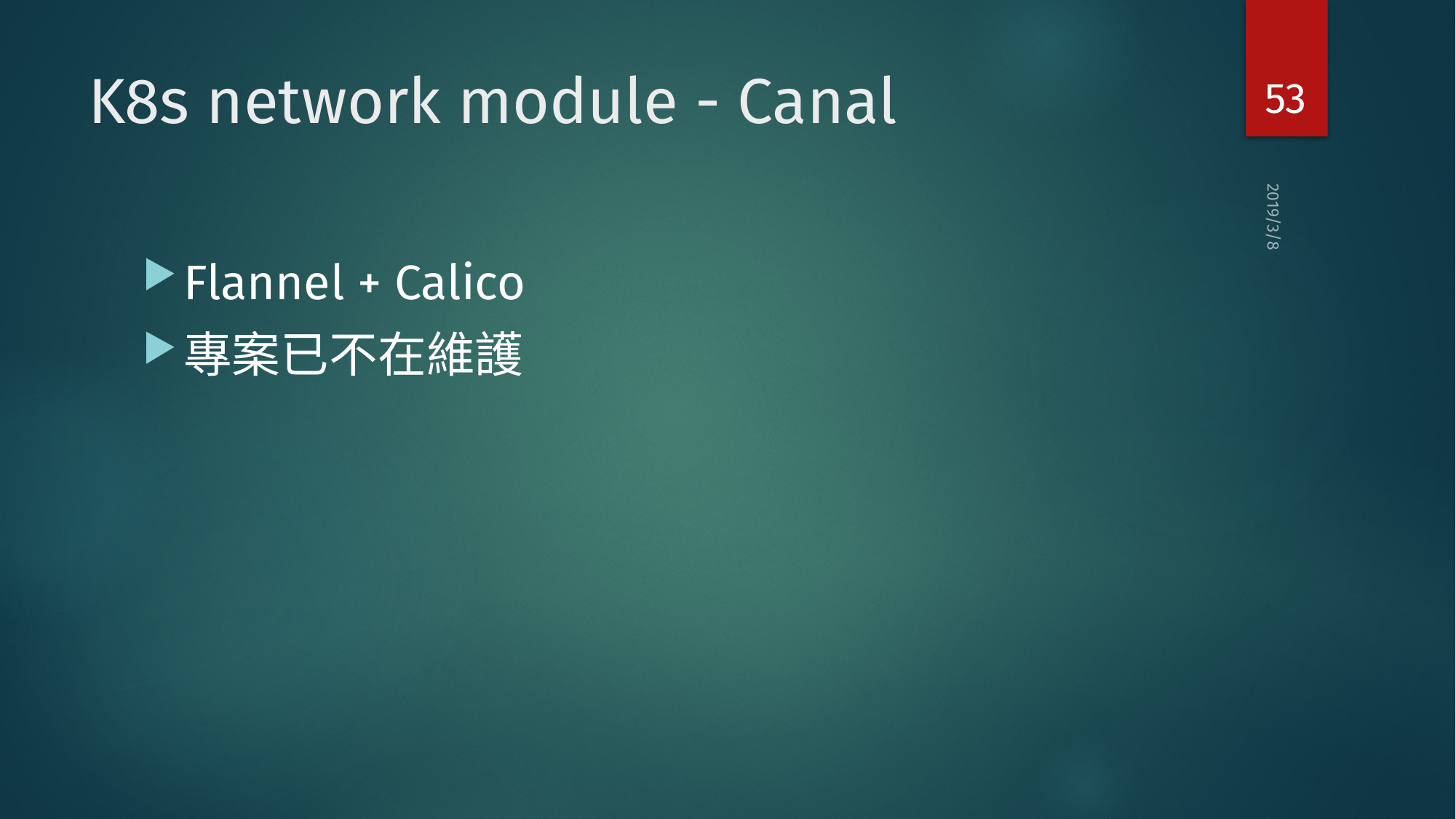

53
# K8s network module - Canal
2019/3/8
Flannel + Calico
專案已不在維護